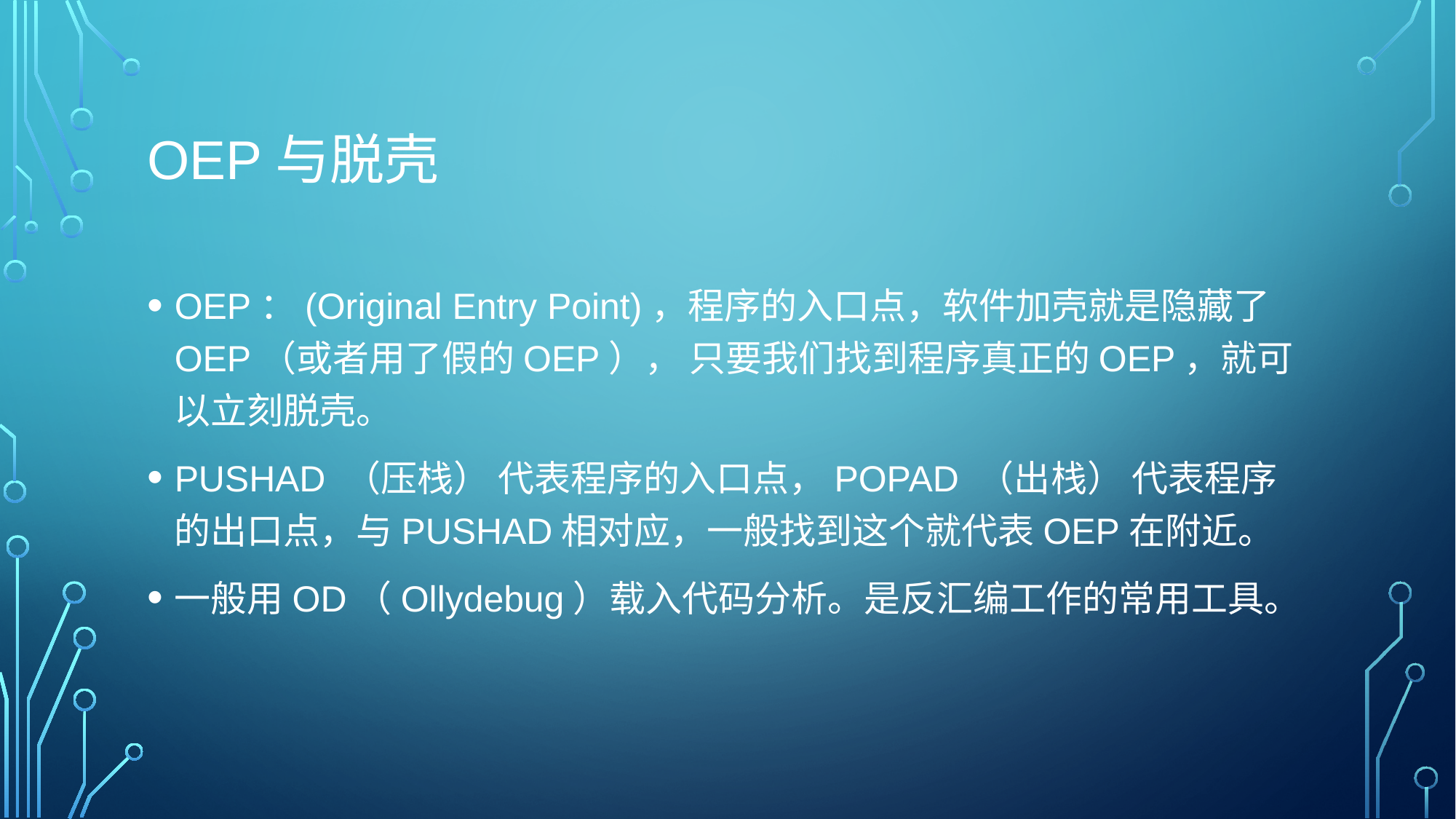

# OEP与脱壳
OEP：(Original Entry Point)，程序的入口点，软件加壳就是隐藏了OEP（或者用了假的OEP）， 只要我们找到程序真正的OEP，就可以立刻脱壳。
PUSHAD （压栈） 代表程序的入口点，POPAD （出栈） 代表程序的出口点，与PUSHAD相对应，一般找到这个就代表OEP在附近。
一般用OD（Ollydebug）载入代码分析。是反汇编工作的常用工具。